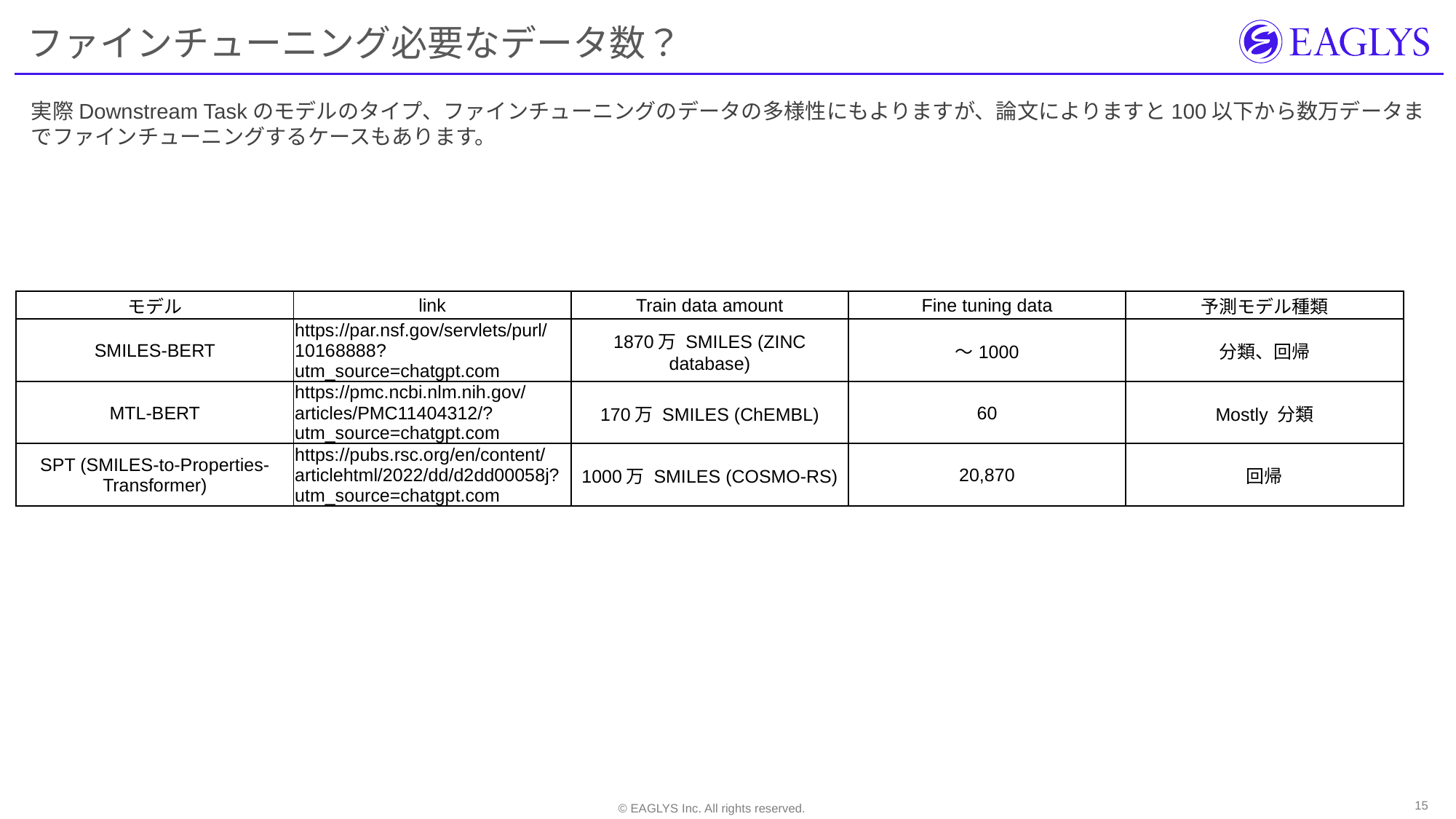

# ファインチューニング必要なデータ数？
実際Downstream Taskのモデルのタイプ、ファインチューニングのデータの多様性にもよりますが、論文によりますと100以下から数万データまでファインチューニングするケースもあります。
| モデル | link | Train data amount | Fine tuning data | 予測モデル種類 |
| --- | --- | --- | --- | --- |
| SMILES-BERT | https://par.nsf.gov/servlets/purl/10168888?utm\_source=chatgpt.com | 1870万 SMILES (ZINC database) | 〜1000 | 分類、回帰 |
| MTL-BERT | https://pmc.ncbi.nlm.nih.gov/articles/PMC11404312/?utm\_source=chatgpt.com | 170万 SMILES (ChEMBL) | 60 | Mostly 分類 |
| SPT (SMILES-to-Properties-Transformer) | https://pubs.rsc.org/en/content/articlehtml/2022/dd/d2dd00058j?utm\_source=chatgpt.com | 1000万 SMILES (COSMO-RS) | 20,870 | 回帰 |
15